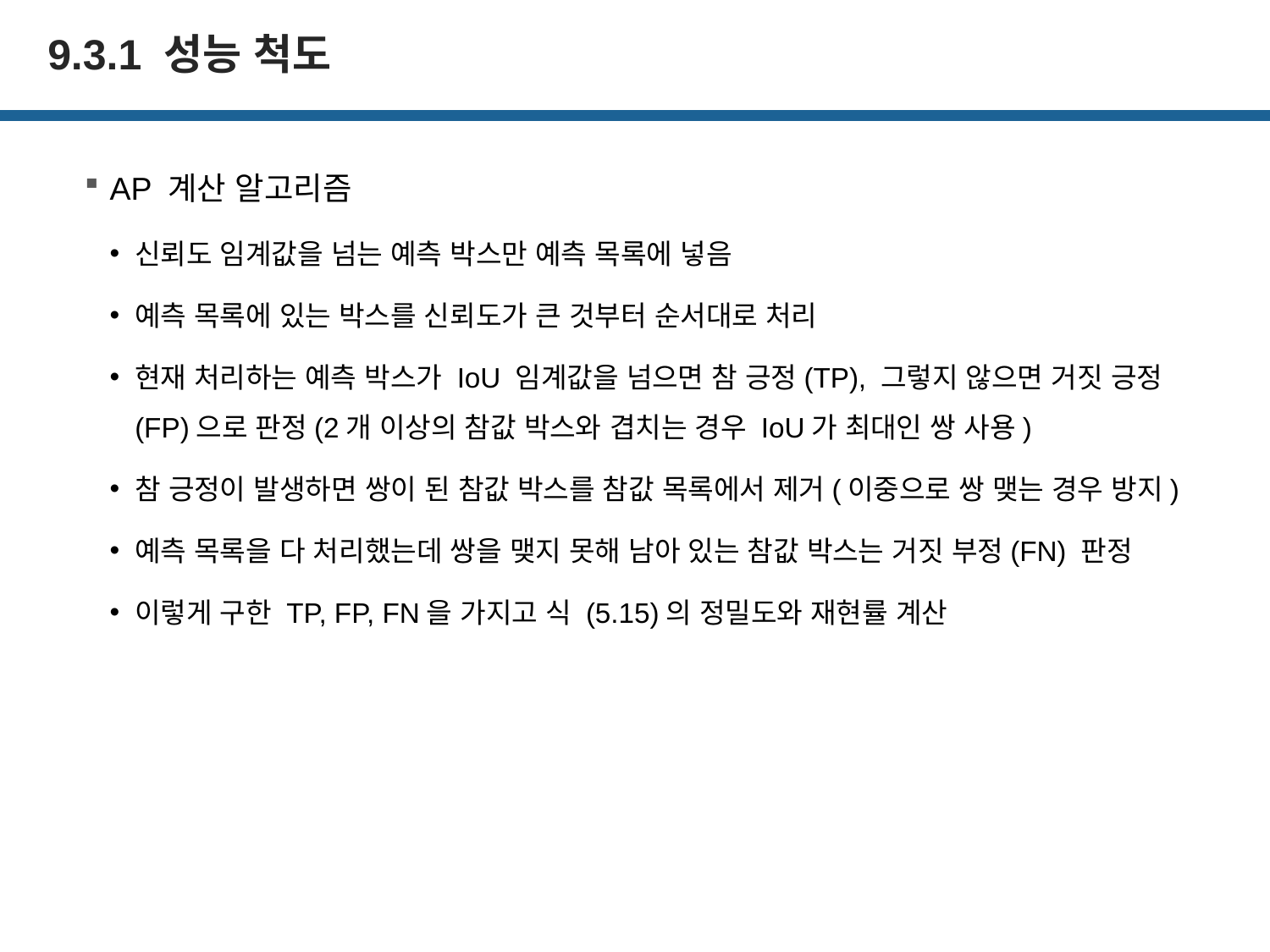

# 9.3.1 성능 척도
AP 계산 알고리즘
신뢰도 임계값을 넘는 예측 박스만 예측 목록에 넣음
예측 목록에 있는 박스를 신뢰도가 큰 것부터 순서대로 처리
현재 처리하는 예측 박스가 IoU 임계값을 넘으면 참 긍정(TP), 그렇지 않으면 거짓 긍정(FP)으로 판정(2개 이상의 참값 박스와 겹치는 경우 IoU가 최대인 쌍 사용)
참 긍정이 발생하면 쌍이 된 참값 박스를 참값 목록에서 제거(이중으로 쌍 맺는 경우 방지)
예측 목록을 다 처리했는데 쌍을 맺지 못해 남아 있는 참값 박스는 거짓 부정(FN) 판정
이렇게 구한 TP, FP, FN을 가지고 식 (5.15)의 정밀도와 재현률 계산